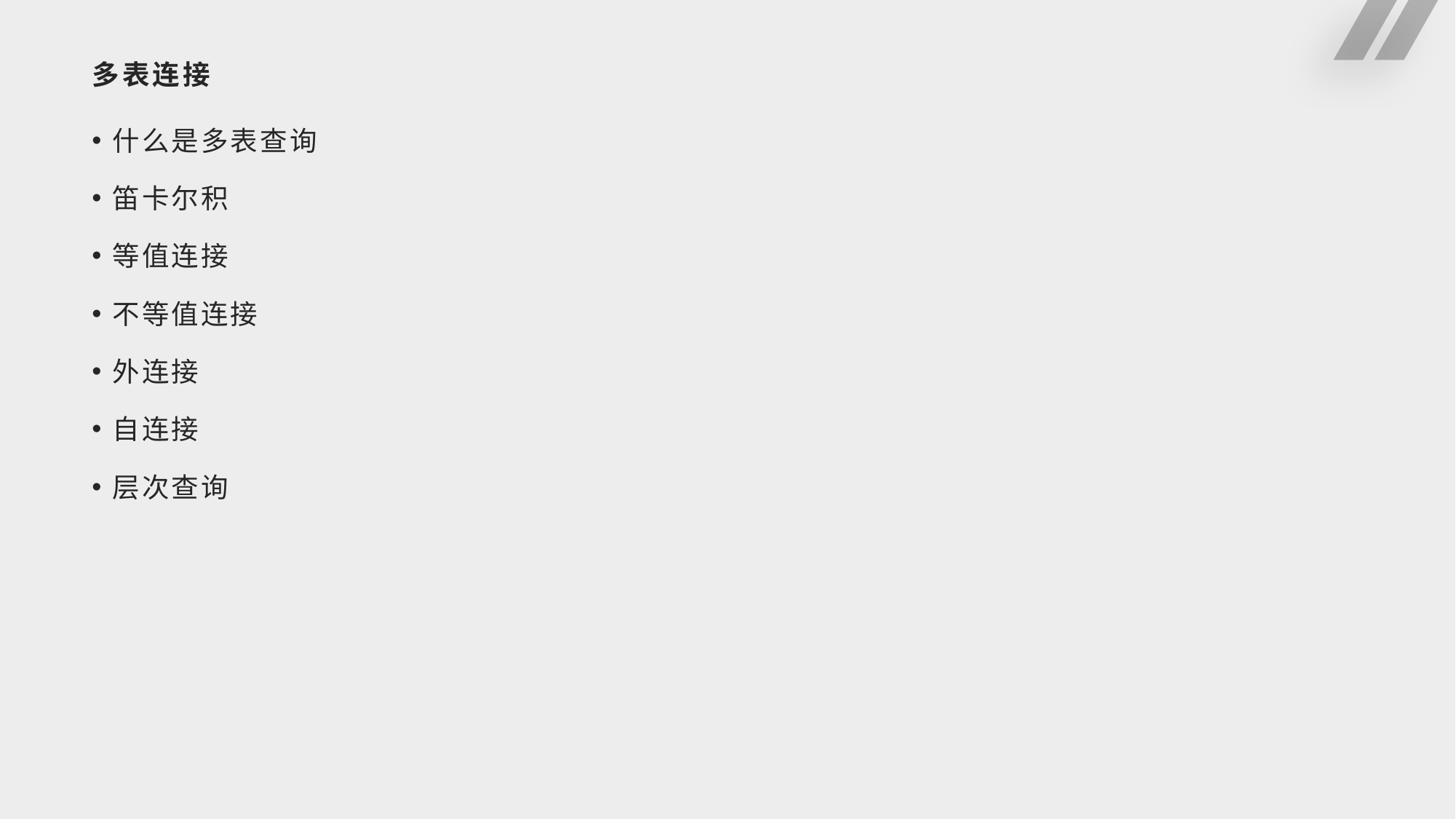

# 多表连接
什么是多表查询
笛卡尔积
等值连接
不等值连接
外连接
自连接
层次查询